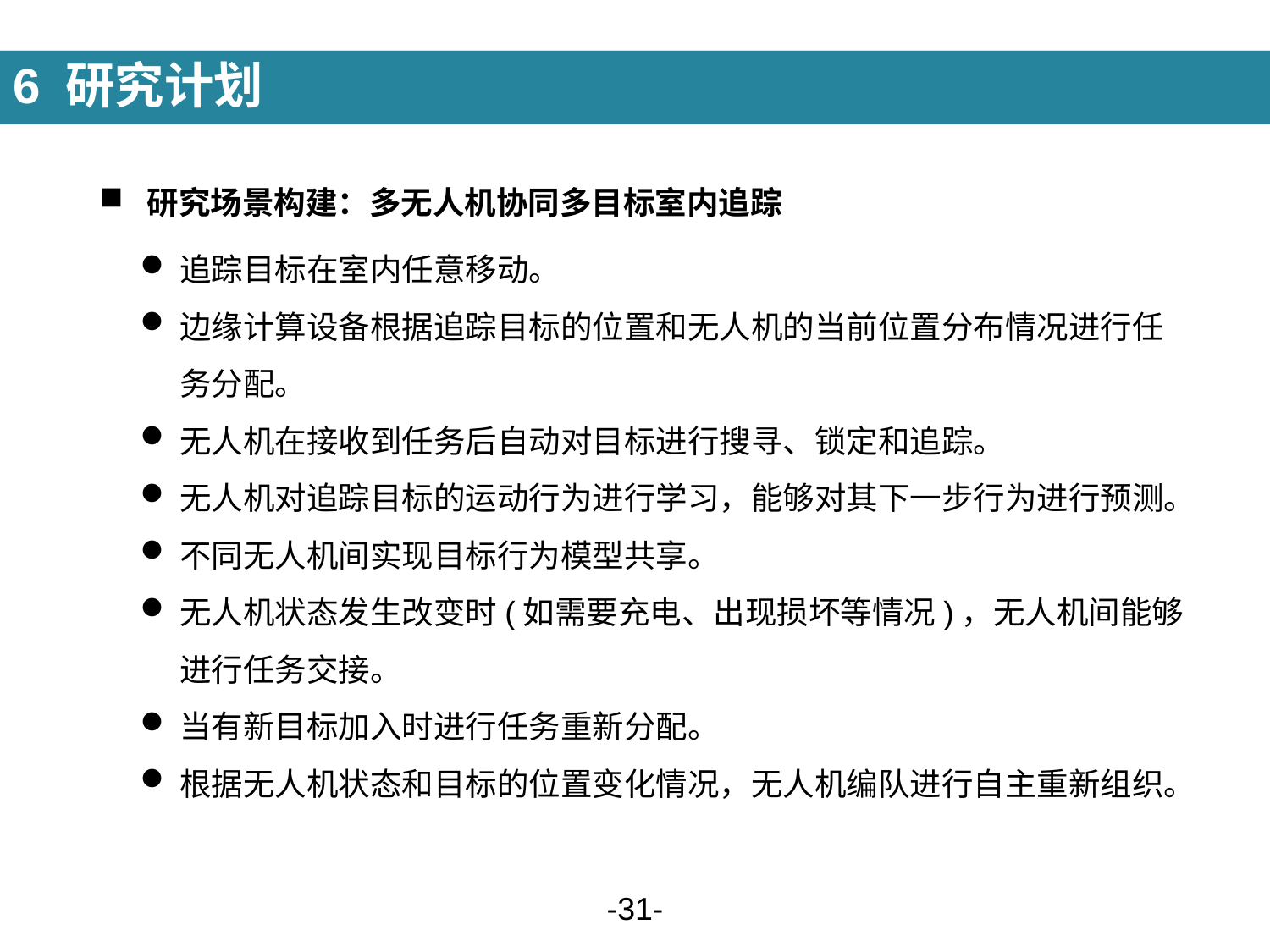

6 研究计划

研究场景构建：多无人机协同多目标室内追踪
追踪目标在室内任意移动。
边缘计算设备根据追踪目标的位置和无人机的当前位置分布情况进行任务分配。
无人机在接收到任务后自动对目标进行搜寻、锁定和追踪。
无人机对追踪目标的运动行为进行学习，能够对其下一步行为进行预测。
不同无人机间实现目标行为模型共享。
无人机状态发生改变时(如需要充电、出现损坏等情况)，无人机间能够进行任务交接。
当有新目标加入时进行任务重新分配。
根据无人机状态和目标的位置变化情况，无人机编队进行自主重新组织。
-31-